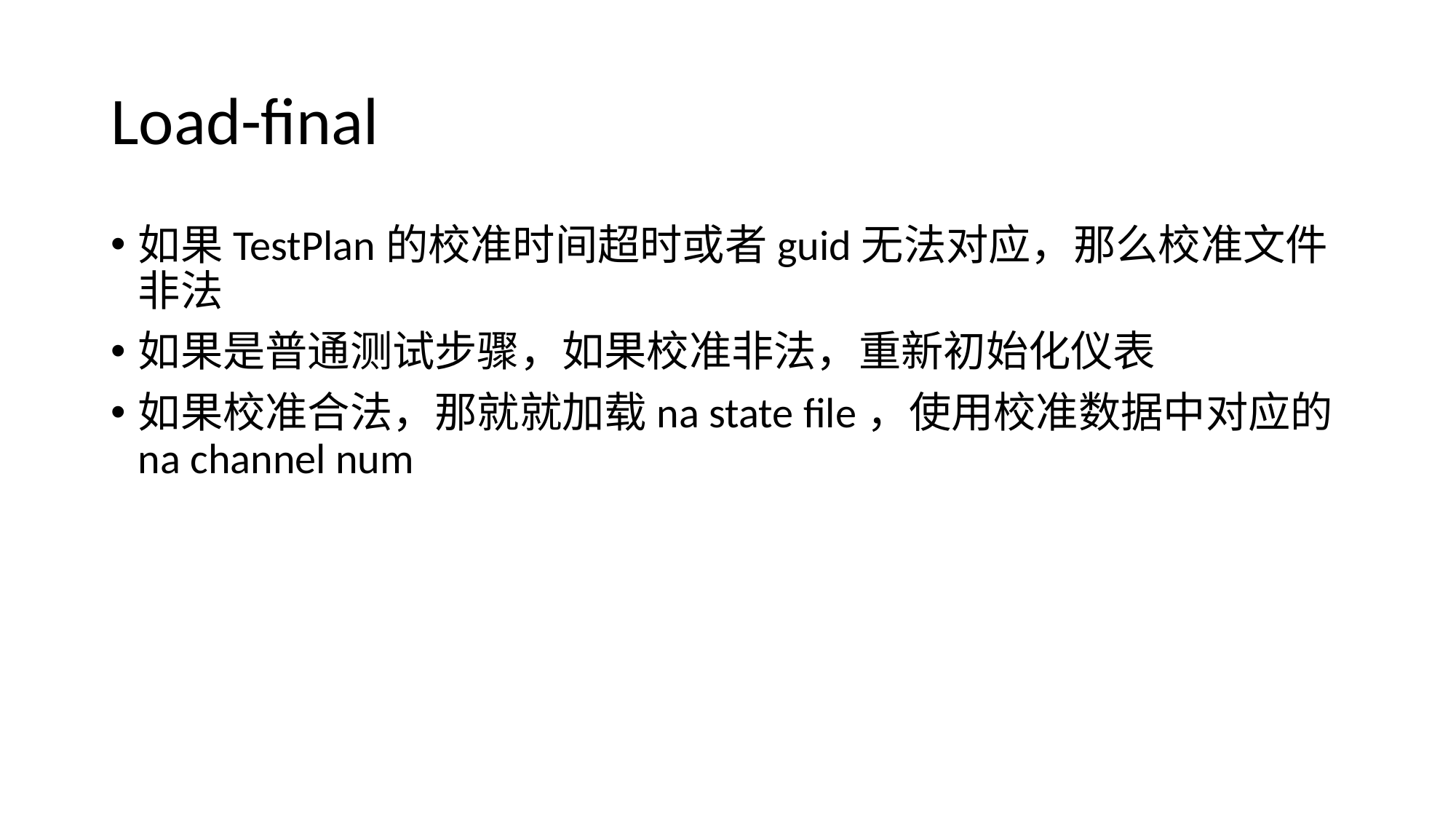

# Load-final
如果TestPlan的校准时间超时或者guid无法对应，那么校准文件非法
如果是普通测试步骤，如果校准非法，重新初始化仪表
如果校准合法，那就就加载na state file，使用校准数据中对应的na channel num